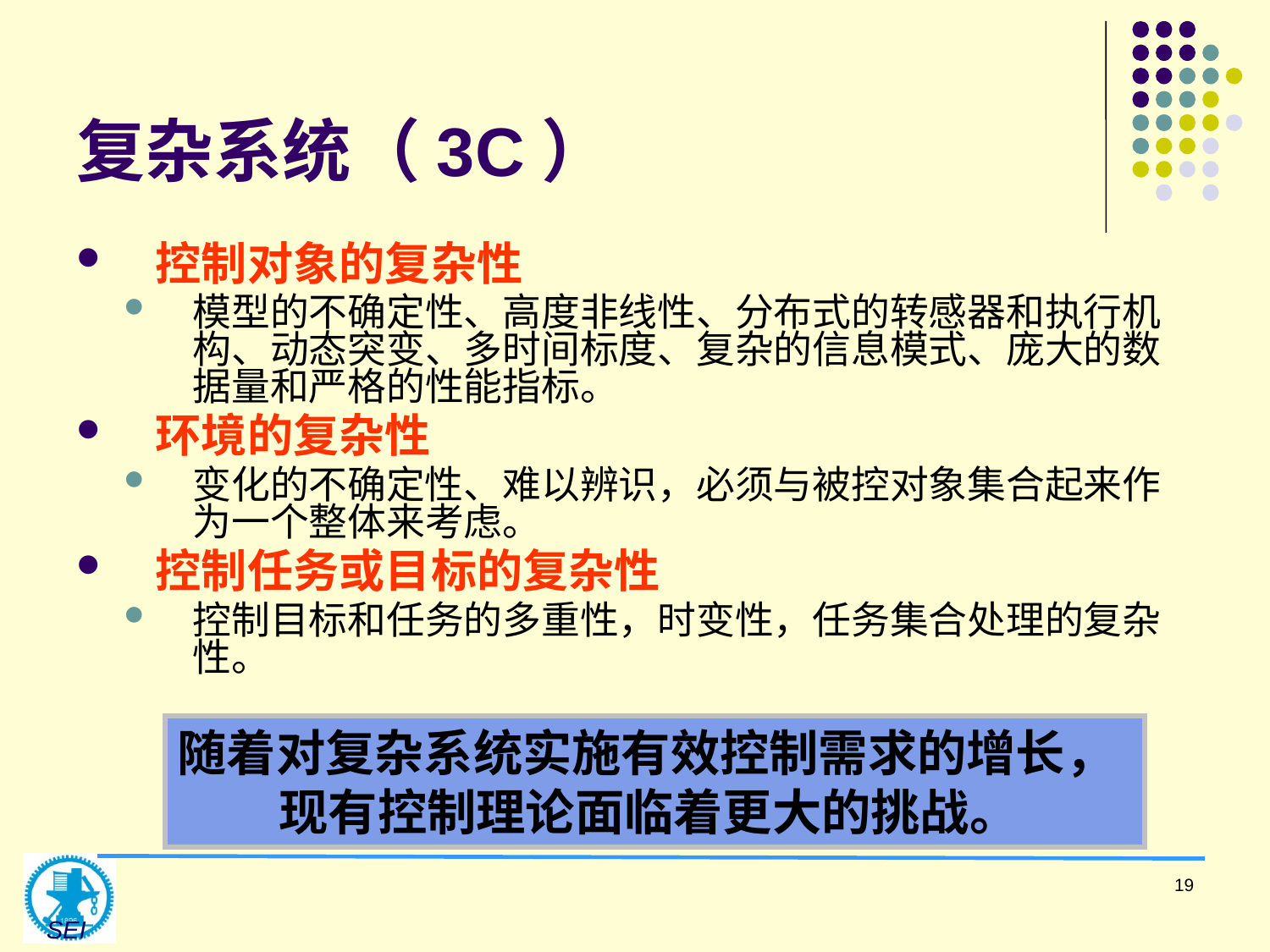

# 复杂系统（3C）
控制对象的复杂性
模型的不确定性、高度非线性、分布式的转感器和执行机构、动态突变、多时间标度、复杂的信息模式、庞大的数据量和严格的性能指标。
环境的复杂性
变化的不确定性、难以辨识，必须与被控对象集合起来作为一个整体来考虑。
控制任务或目标的复杂性
控制目标和任务的多重性，时变性，任务集合处理的复杂性。
随着对复杂系统实施有效控制需求的增长，
        现有控制理论面临着更大的挑战。
19